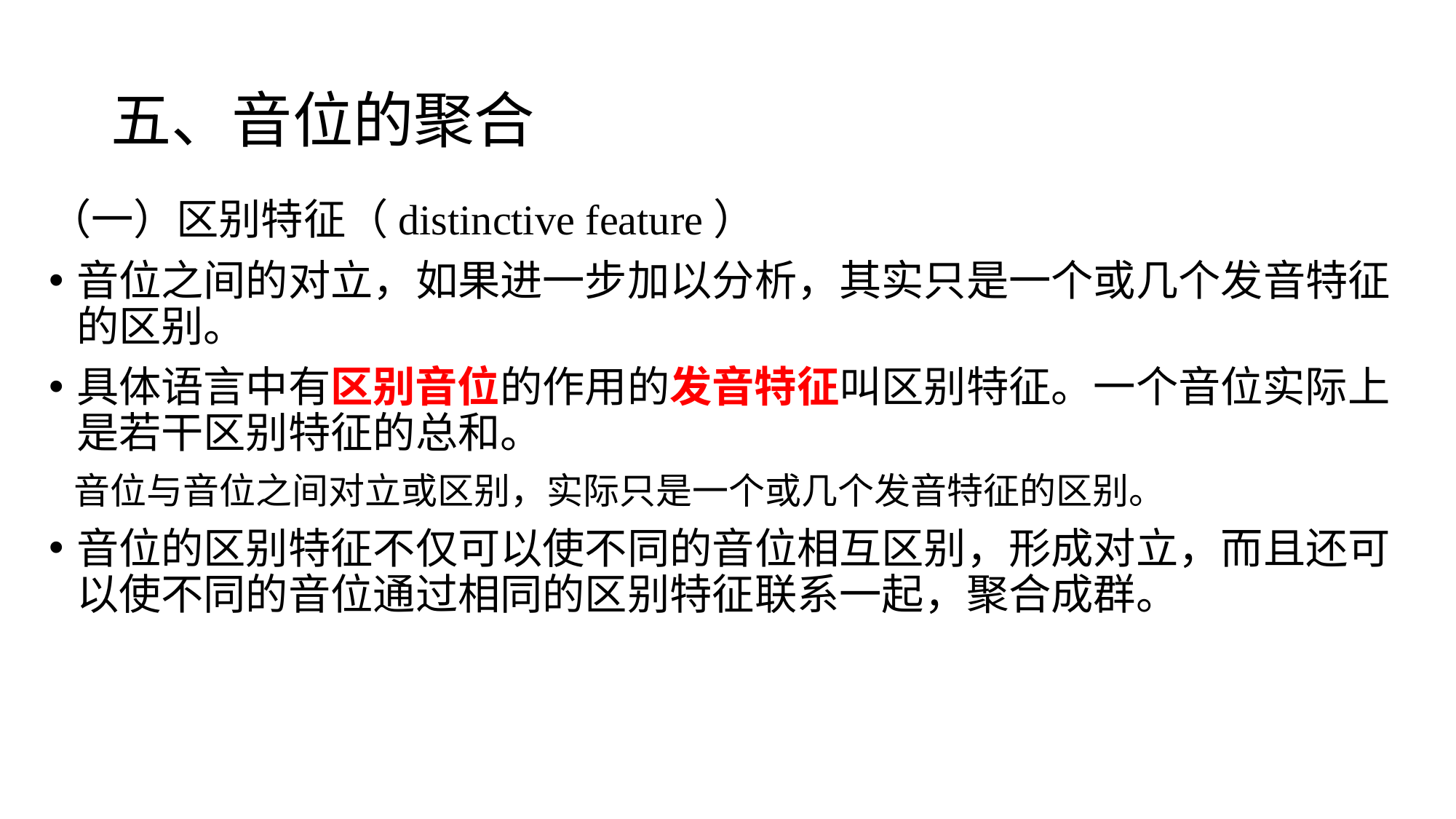

# 五、音位的聚合
（一）区别特征（distinctive feature）
音位之间的对立，如果进一步加以分析，其实只是一个或几个发音特征的区别。
具体语言中有区别音位的作用的发音特征叫区别特征。一个音位实际上是若干区别特征的总和。
  音位与音位之间对立或区别，实际只是一个或几个发音特征的区别。
音位的区别特征不仅可以使不同的音位相互区别，形成对立，而且还可以使不同的音位通过相同的区别特征联系一起，聚合成群。